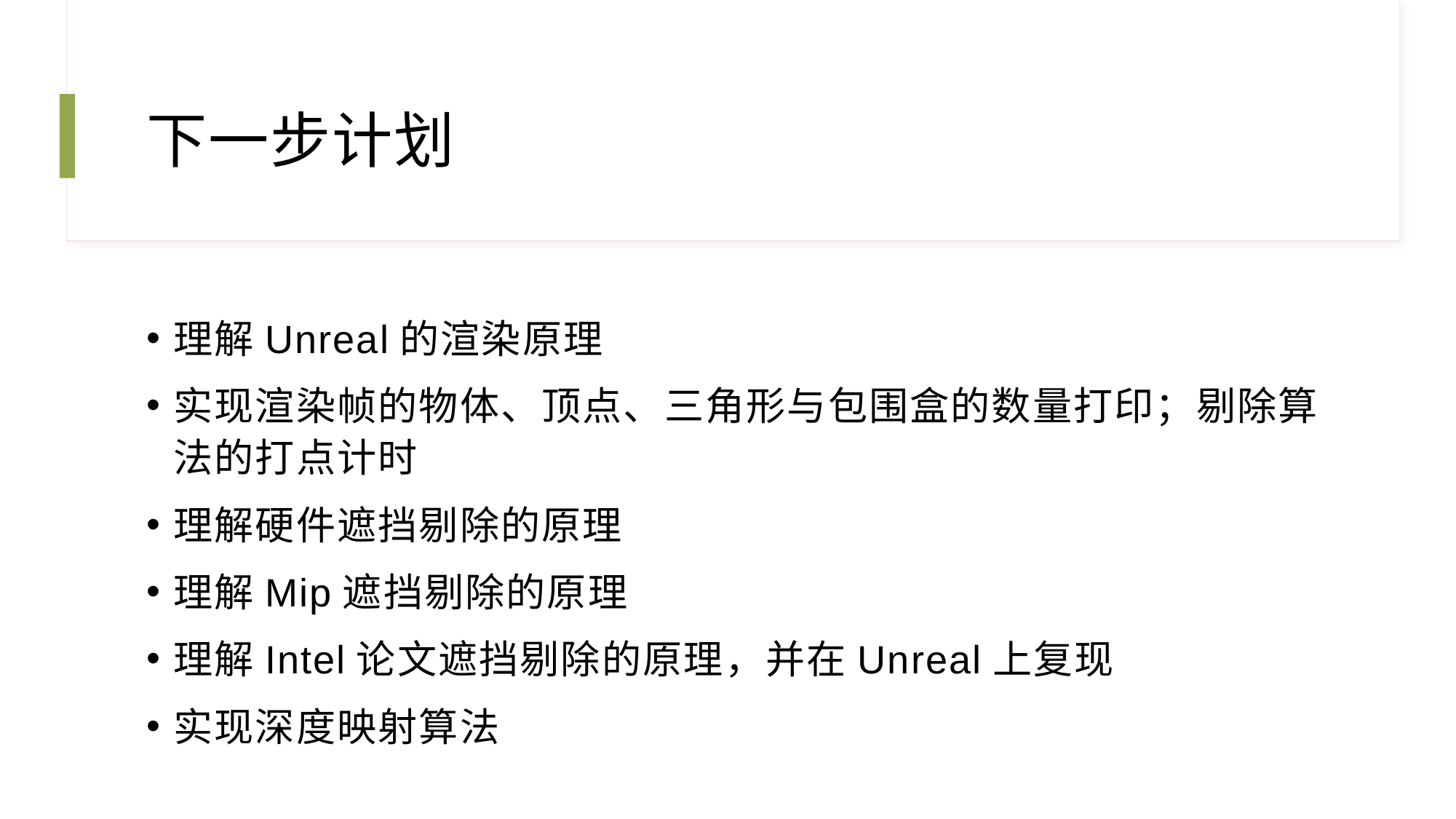

# 下一步计划
理解Unreal的渲染原理
实现渲染帧的物体、顶点、三角形与包围盒的数量打印；剔除算法的打点计时
理解硬件遮挡剔除的原理
理解Mip遮挡剔除的原理
理解Intel论文遮挡剔除的原理，并在Unreal上复现
实现深度映射算法